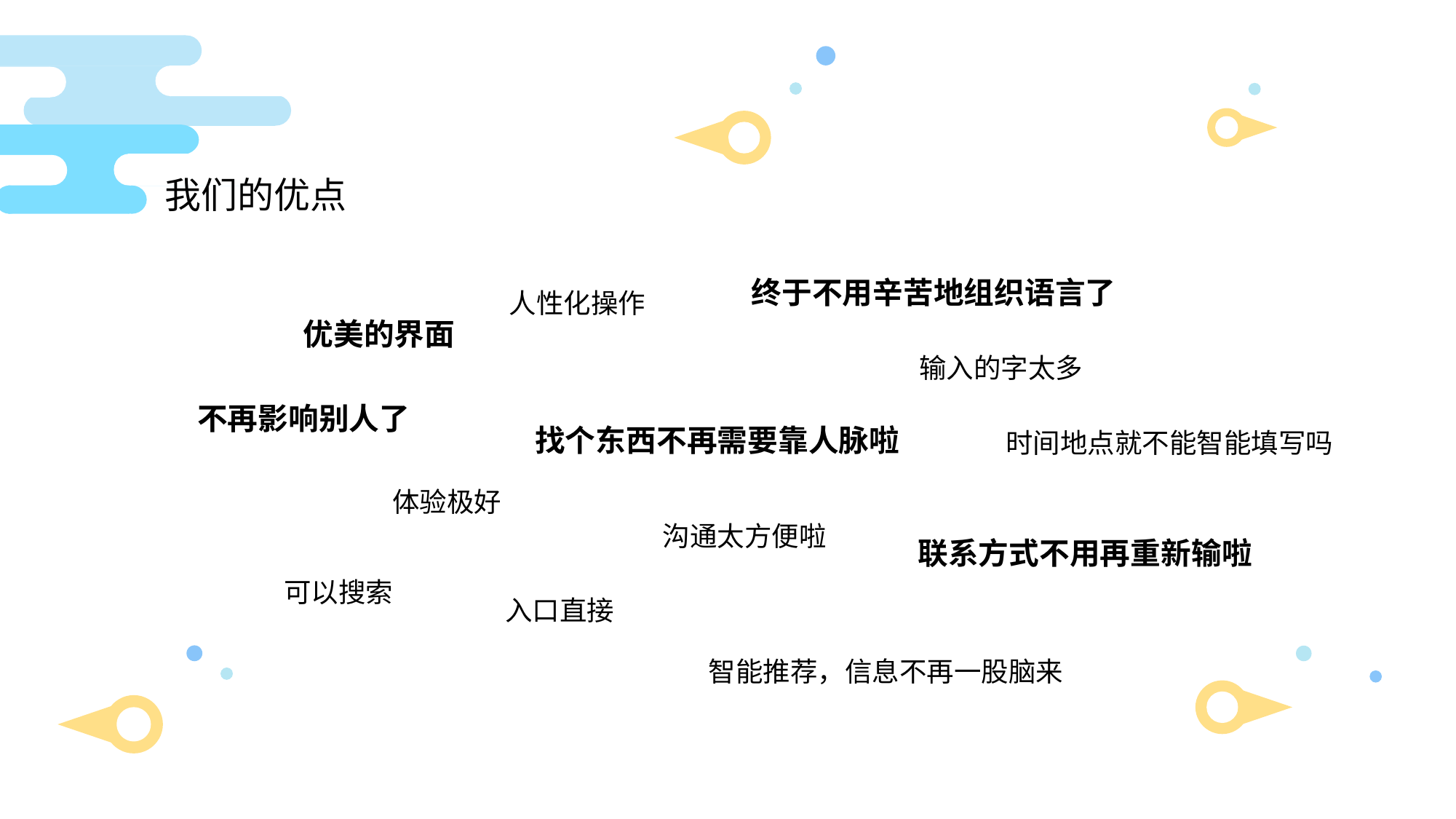

我们的优点

终于不用辛苦地组织语言了
人性化操作
优美的界面
输入的字太多
不再影响别人了
找个东西不再需要靠人脉啦
时间地点就不能智能填写吗
体验极好
沟通太方便啦
联系方式不用再重新输啦
可以搜索
入口直接
智能推荐，信息不再一股脑来